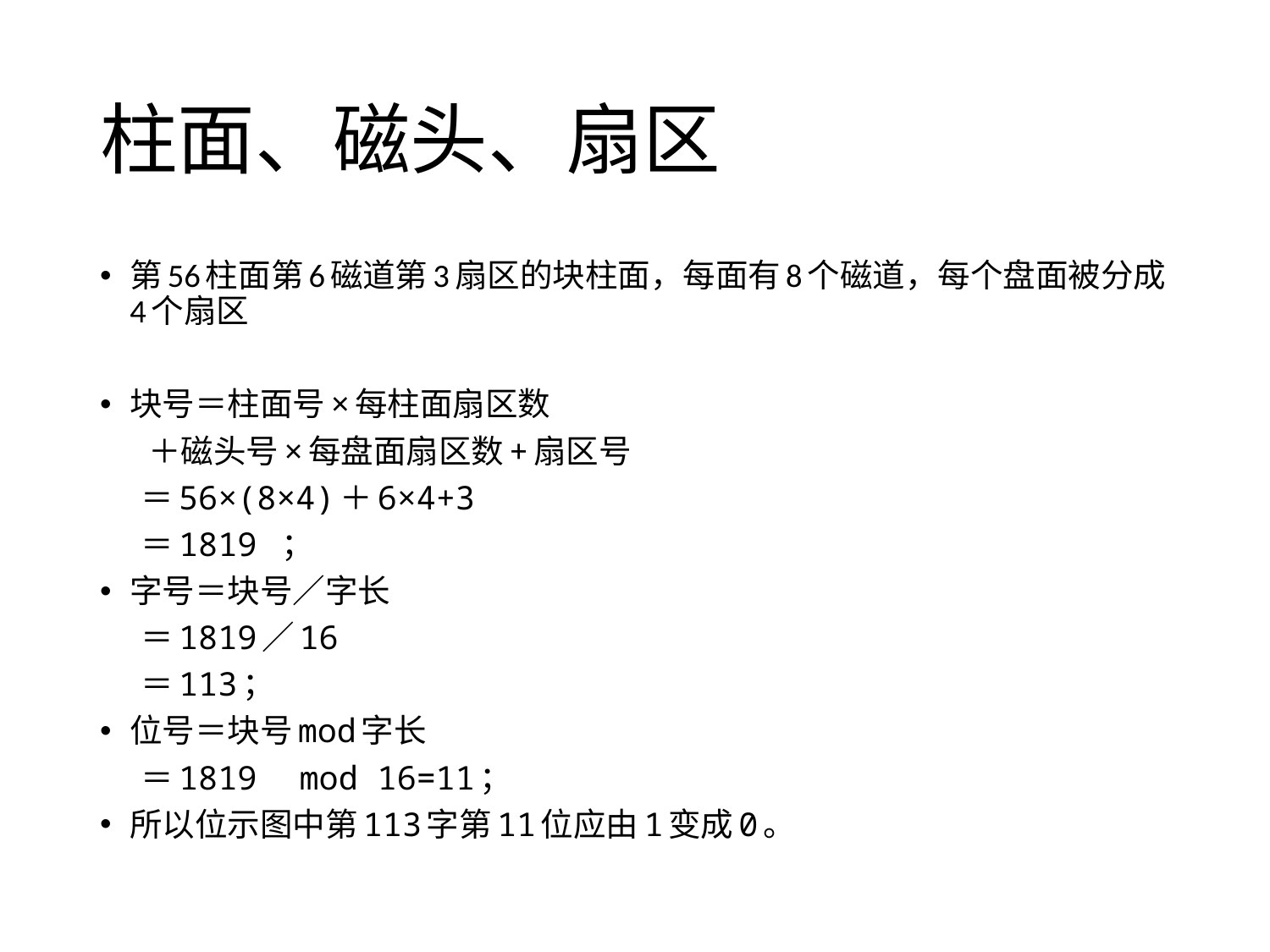

# 柱面、磁头、扇区
第56柱面第6磁道第3扇区的块柱面，每面有8个磁道，每个盘面被分成4个扇区

块号＝柱面号×每柱面扇区数
      ＋磁头号×每盘面扇区数+扇区号
     ＝56×(8×4)＋6×4+3
     ＝1819 ；
字号＝块号／字长
     ＝1819／16
     ＝113；
位号＝块号mod字长
     ＝1819　mod 16=11；
所以位示图中第113字第11位应由1变成0。